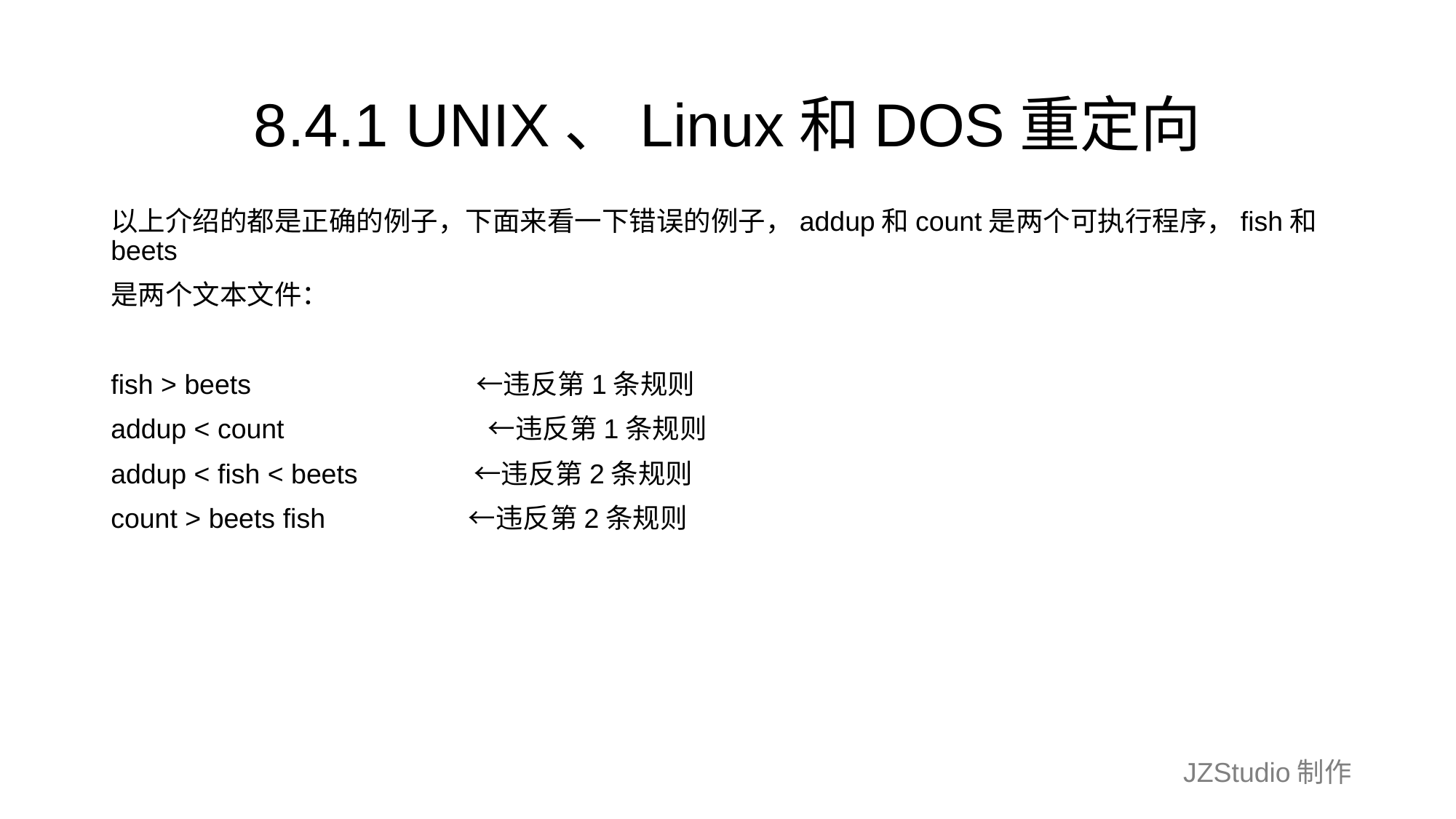

# 8.4.1 UNIX、Linux和DOS重定向
以上介绍的都是正确的例子，下面来看一下错误的例子，addup和count是两个可执行程序，fish和beets
是两个文本文件：

fish > beets　　　　　　　　←违反第1条规则
addup < count　　　　　　　 ←违反第1条规则
addup < fish < beets　　　　←违反第2条规则
count > beets fish　　　　　←违反第2条规则